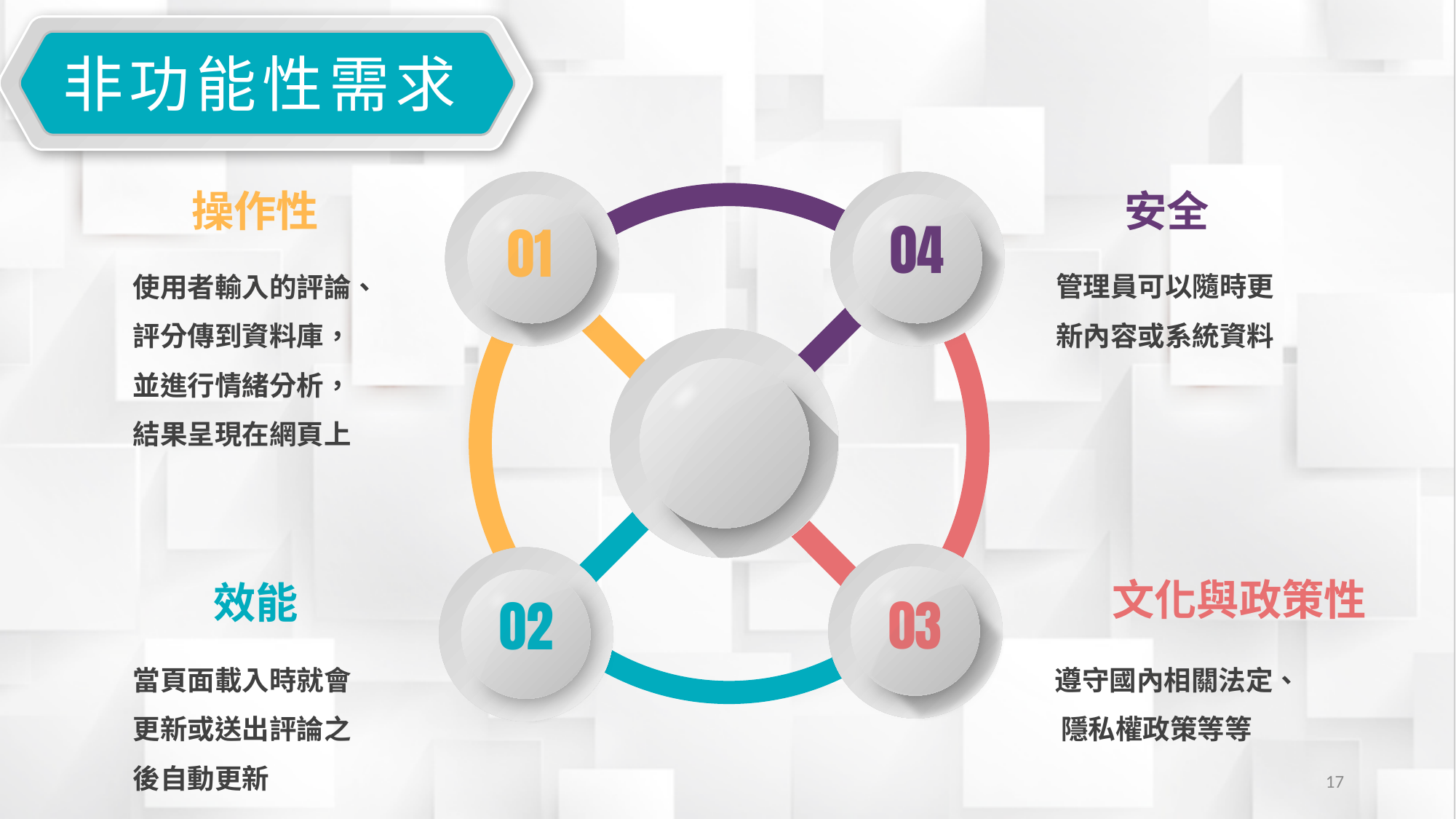

非功能性需求

01

04

 操作性
安全
管理員可以隨時更新內容或系統資料
使用者輸入的評論、評分傳到資料庫，並進行情緒分析，結果呈現在網頁上

03

02

 文化與政策性
 效能
當頁面載入時就會更新或送出評論之後自動更新
遵守國內相關法定、 隱私權政策等等
17